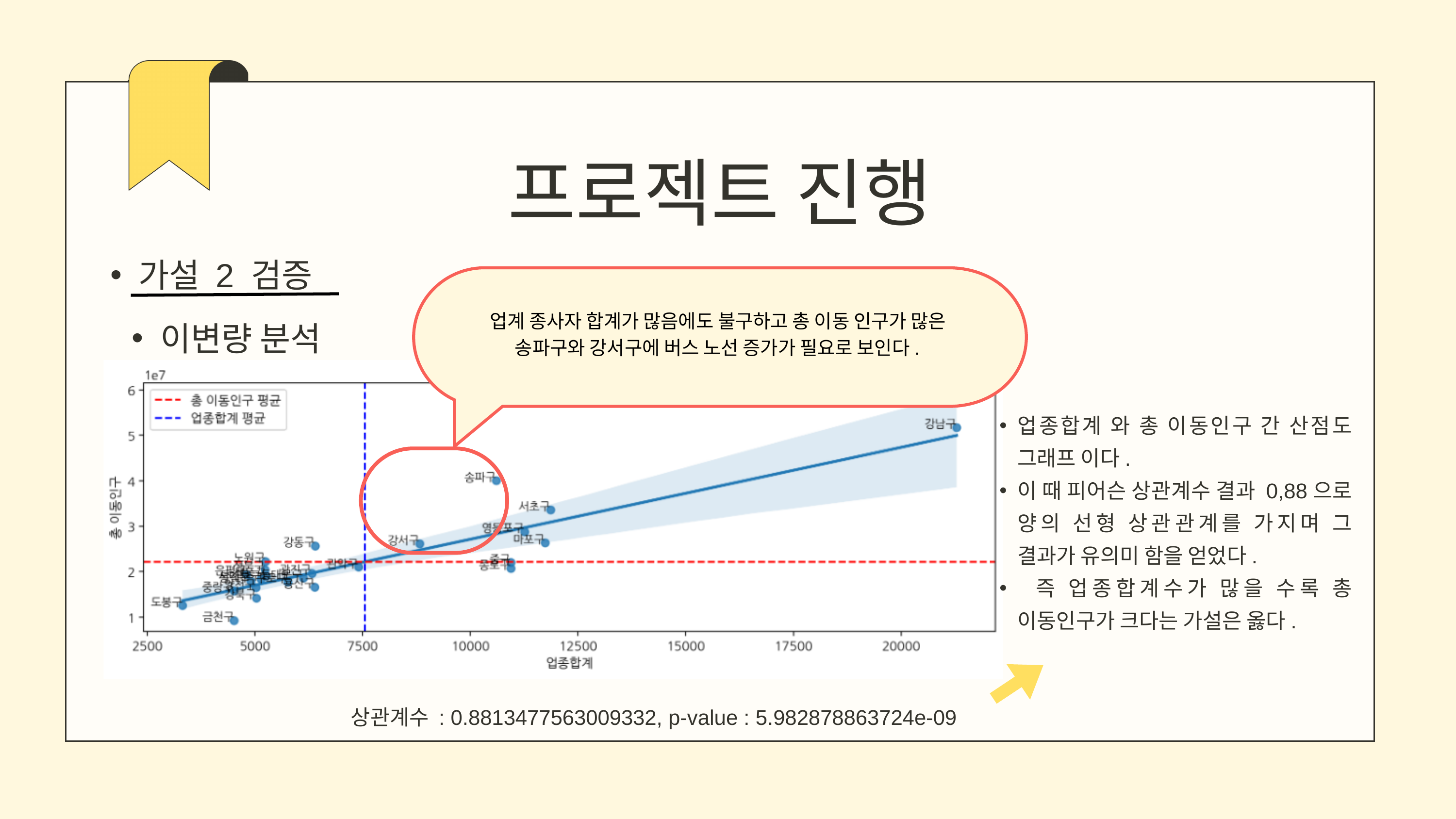

프로젝트 진행
가설 2 검증

업계 종사자 합계가 많음에도 불구하고 총 이동 인구가 많은
송파구와 강서구에 버스 노선 증가가 필요로 보인다.

이변량 분석

업종합계 와 총 이동인구 간 산점도 그래프 이다.
이 때 피어슨 상관계수 결과 0,88으로 양의 선형 상관관계를 가지며 그 결과가 유의미 함을 얻었다.
 즉 업종합계수가 많을 수록 총 이동인구가 크다는 가설은 옳다.

상관계수 : 0.8813477563009332, p-value : 5.982878863724e-09